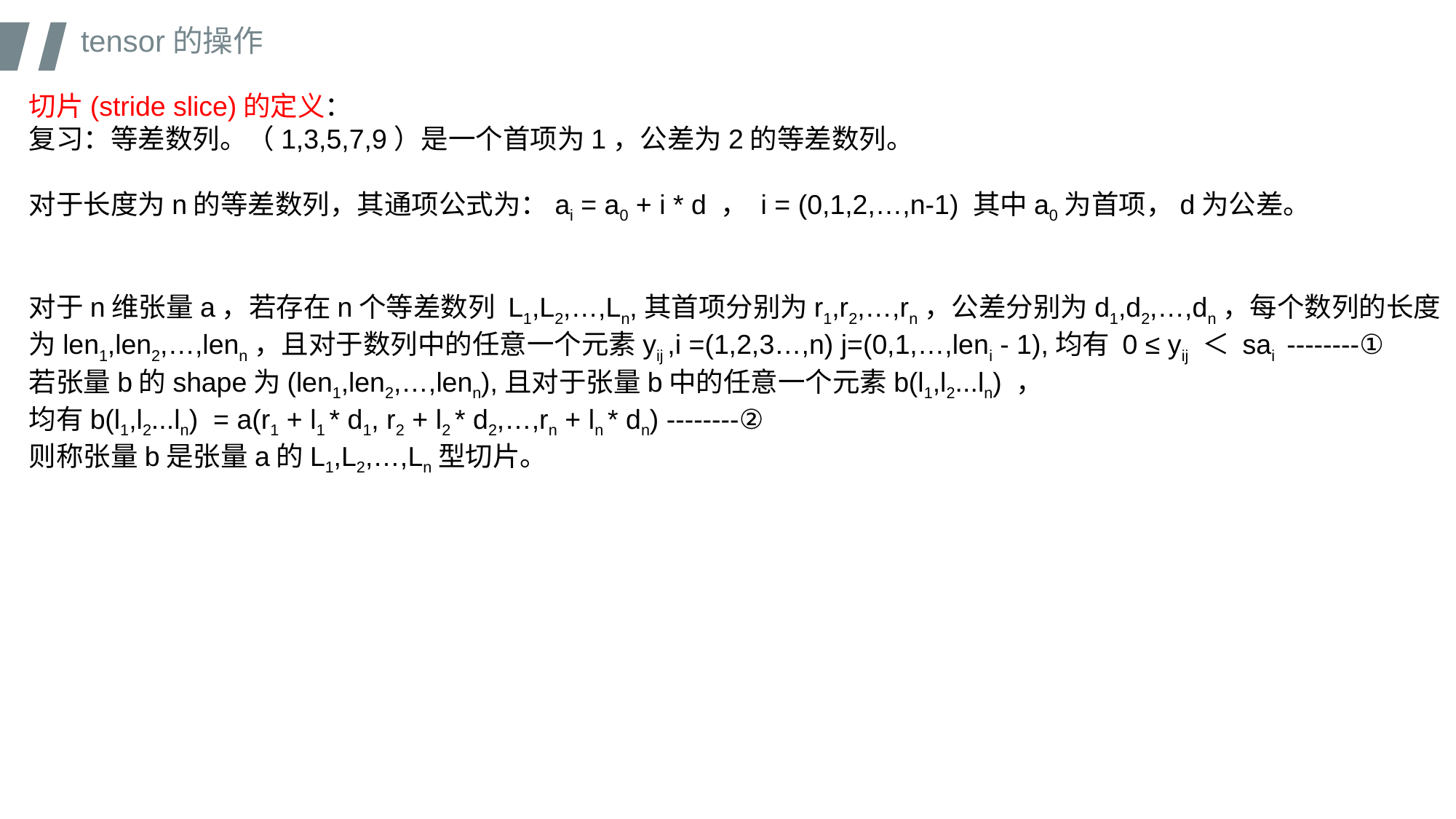

tensor的操作

切片(stride slice)的定义：
复习：等差数列。（1,3,5,7,9）是一个首项为1，公差为2的等差数列。

对于长度为n的等差数列，其通项公式为：ai = a0 + i * d ， i = (0,1,2,…,n-1) 其中a0为首项，d为公差。

对于n维张量a，若存在n个等差数列 L1,L2,…,Ln,其首项分别为r1,r2,…,rn，公差分别为d1,d2,…,dn，每个数列的长度为len1,len2,…,lenn，且对于数列中的任意一个元素yij ,i =(1,2,3…,n) j=(0,1,…,leni - 1),均有 0 ≤ yij ＜ sai  --------①
若张量b的shape为(len1,len2,…,lenn),且对于张量b中的任意一个元素b(l1,l2...ln) ，
均有b(l1,l2...ln)  = a(r1 + l1 * d1, r2 + l2 * d2,…,rn + ln * dn) --------②
则称张量b是张量a的L1,L2,…,Ln型切片。